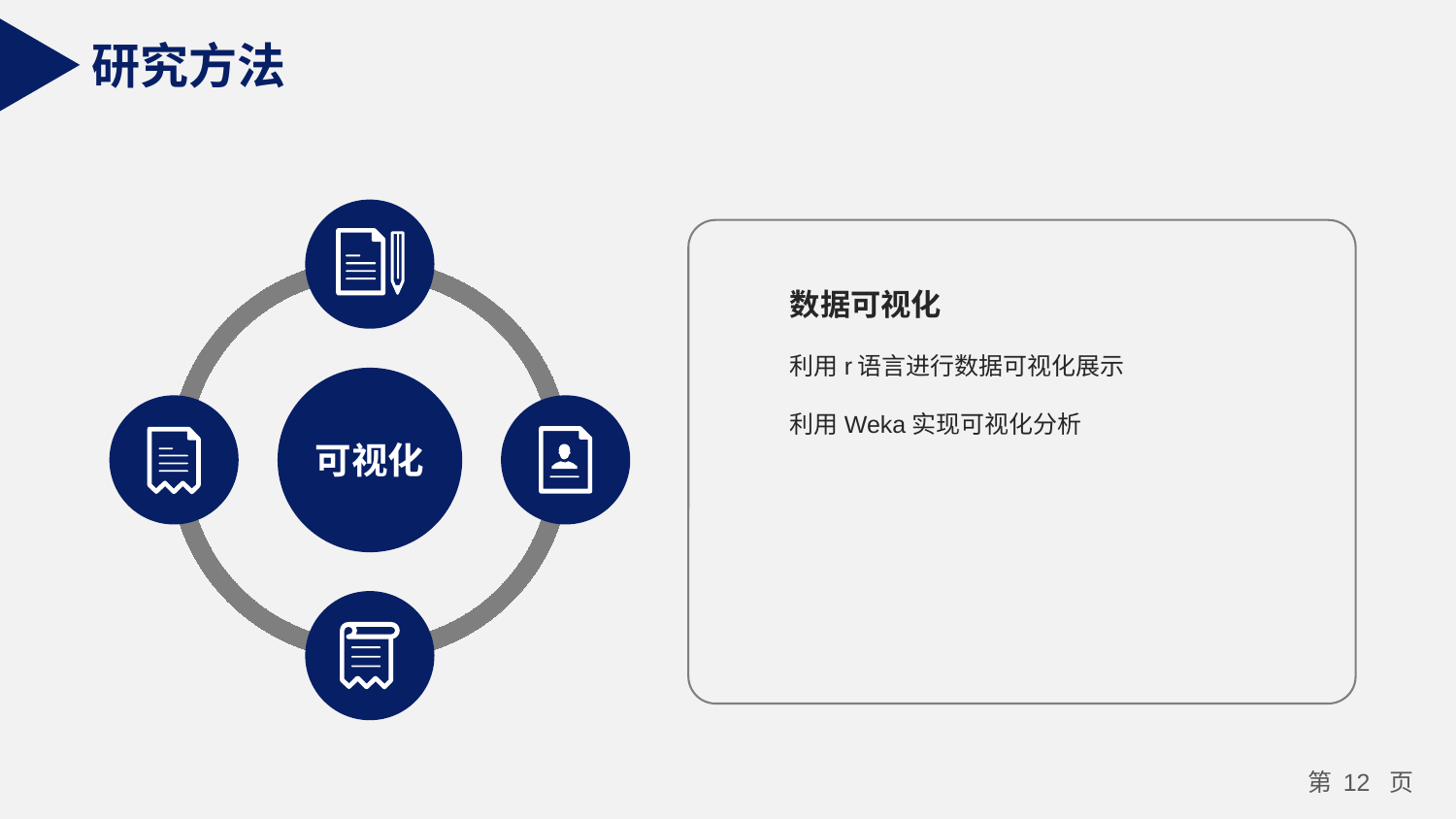

研究方法

数据可视化
利用r语言进行数据可视化展示
利用Weka实现可视化分析
可视化